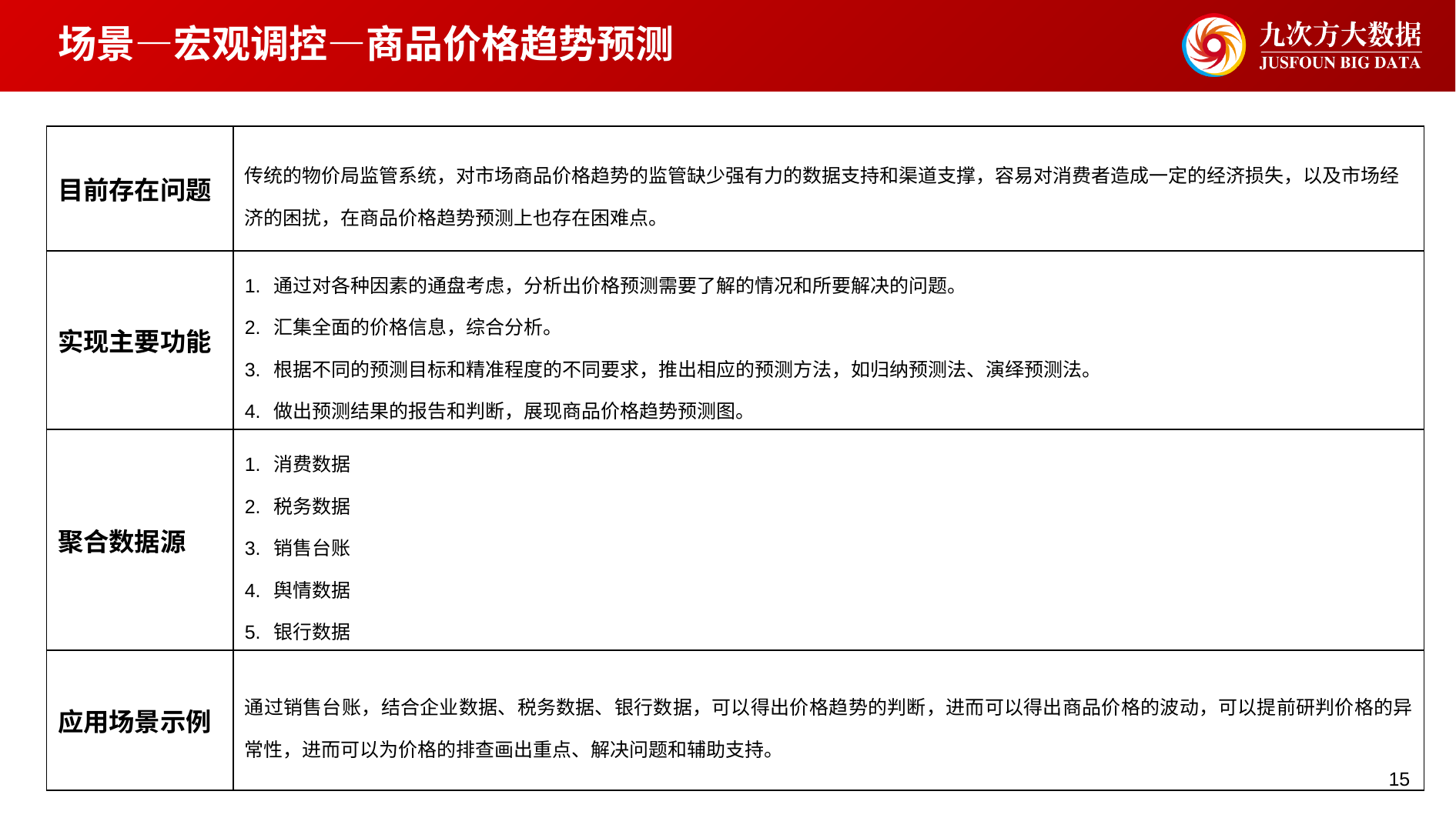

# 场景—宏观调控—商品价格趋势预测
| 目前存在问题 | 传统的物价局监管系统，对市场商品价格趋势的监管缺少强有力的数据支持和渠道支撑，容易对消费者造成一定的经济损失，以及市场经济的困扰，在商品价格趋势预测上也存在困难点。 |
| --- | --- |
| 实现主要功能 | 通过对各种因素的通盘考虑，分析出价格预测需要了解的情况和所要解决的问题。 汇集全面的价格信息，综合分析。 根据不同的预测目标和精准程度的不同要求，推出相应的预测方法，如归纳预测法、演绎预测法。 做出预测结果的报告和判断，展现商品价格趋势预测图。 |
| 聚合数据源 | 消费数据 税务数据 销售台账 舆情数据 银行数据 |
| 应用场景示例 | 通过销售台账，结合企业数据、税务数据、银行数据，可以得出价格趋势的判断，进而可以得出商品价格的波动，可以提前研判价格的异常性，进而可以为价格的排查画出重点、解决问题和辅助支持。 |
15